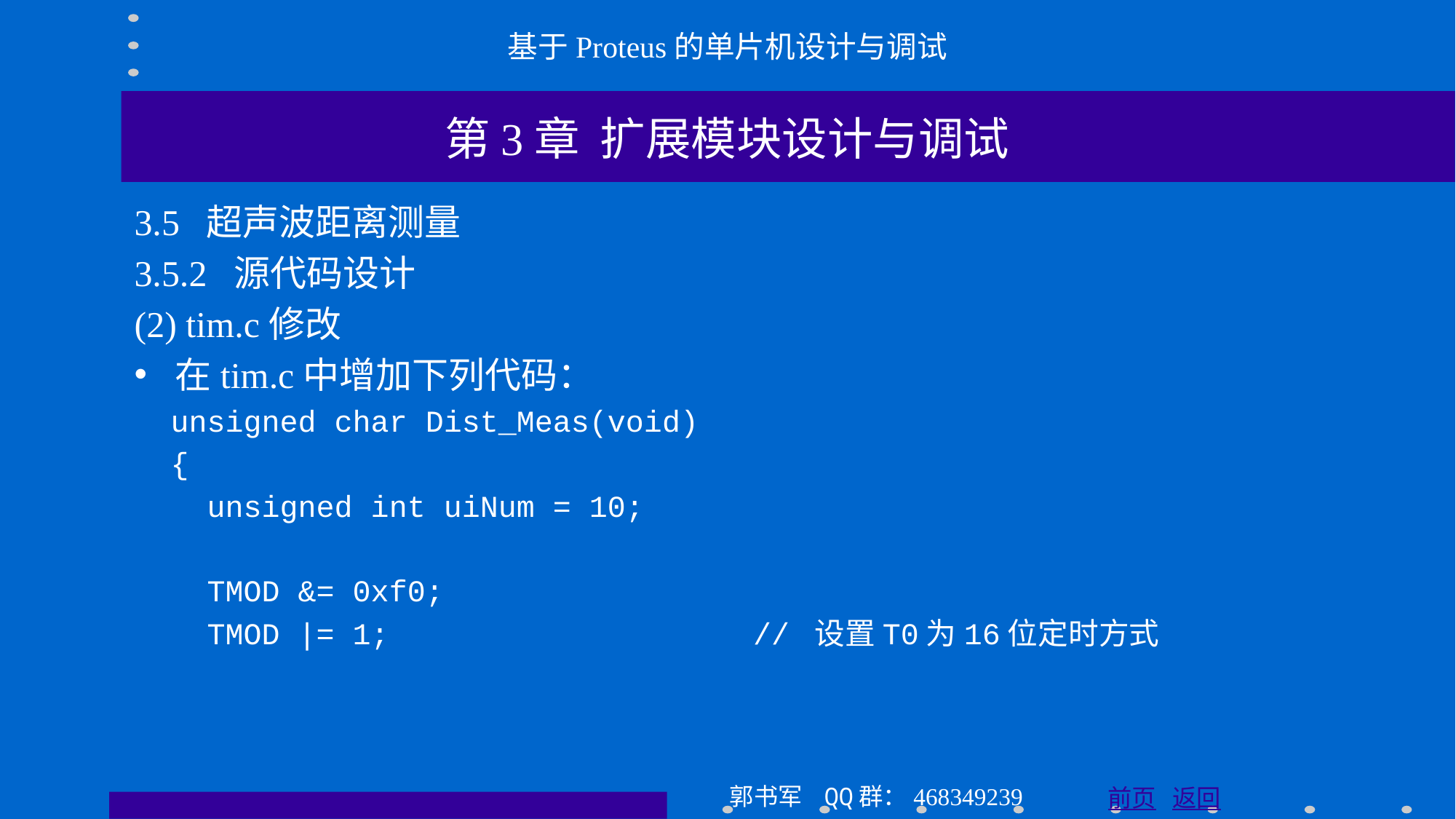

基于Proteus的单片机设计与调试
第3章  扩展模块设计与调试
3.5  超声波距离测量
3.5.2  源代码设计
(2) tim.c修改
在tim.c中增加下列代码：
  unsigned char Dist_Meas(void)
  {
    unsigned int uiNum = 10;

    TMOD &= 0xf0;
    TMOD |= 1;                    // 设置T0为16位定时方式

郭书军   QQ群：468349239
前页   返回